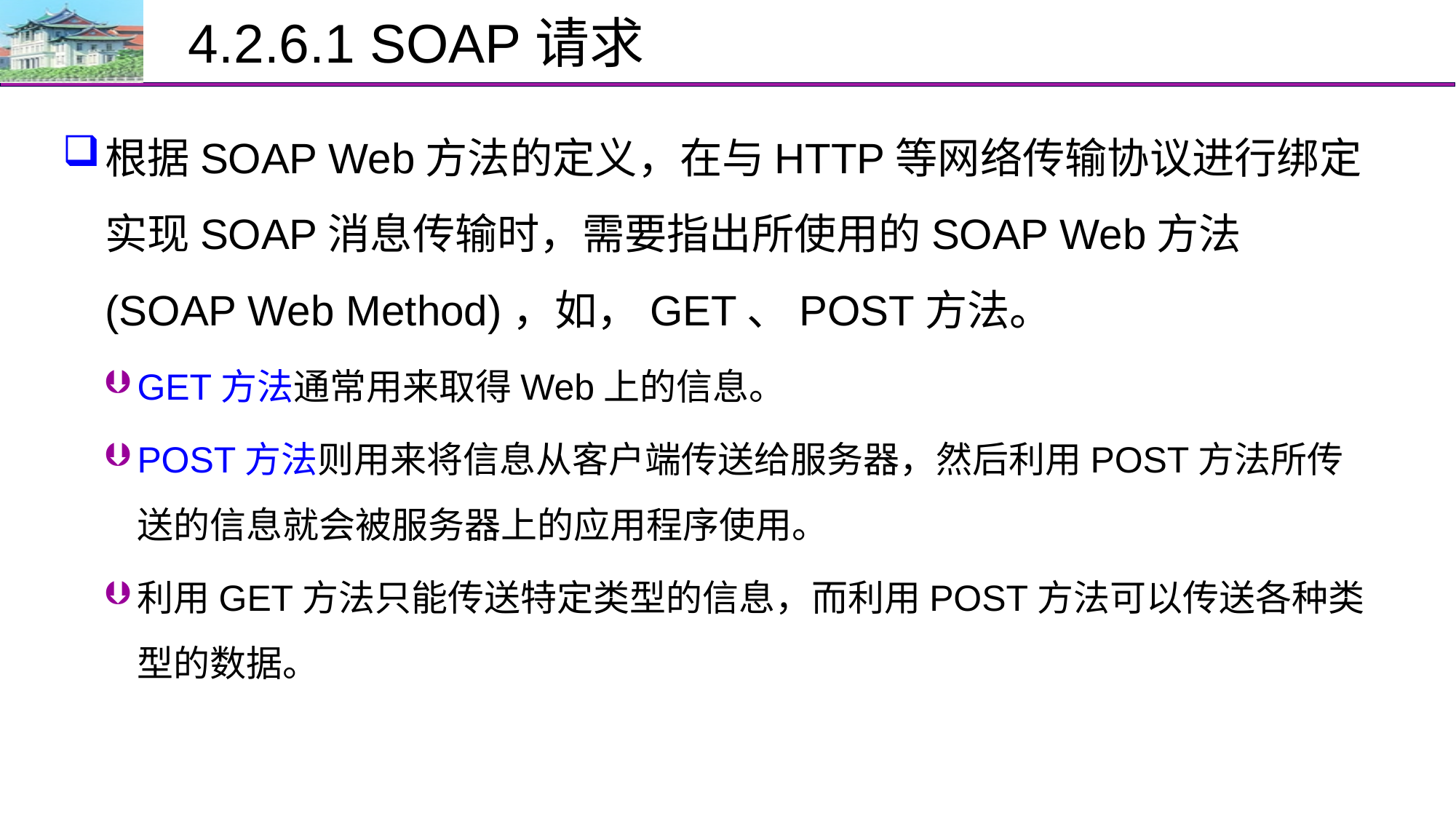

# 4.2.6.1 SOAP请求
根据SOAP Web方法的定义，在与HTTP等网络传输协议进行绑定实现SOAP消息传输时，需要指出所使用的SOAP Web方法(SOAP Web Method)，如，GET、POST方法。
GET方法通常用来取得Web上的信息。
POST方法则用来将信息从客户端传送给服务器，然后利用POST方法所传送的信息就会被服务器上的应用程序使用。
利用GET方法只能传送特定类型的信息，而利用POST方法可以传送各种类型的数据。